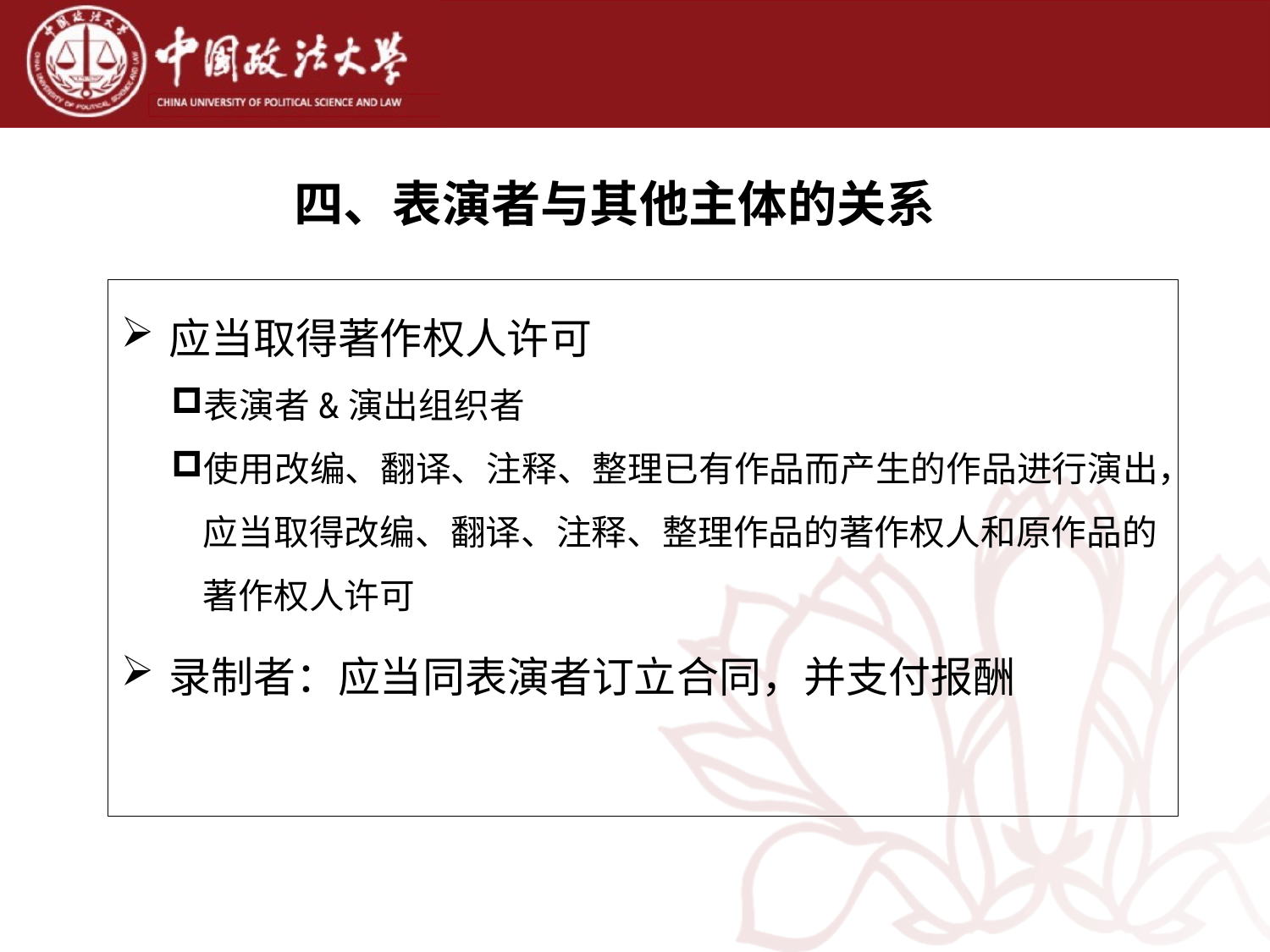

四、表演者与其他主体的关系
应当取得著作权人许可
表演者&演出组织者
使用改编、翻译、注释、整理已有作品而产生的作品进行演出，应当取得改编、翻译、注释、整理作品的著作权人和原作品的著作权人许可
录制者：应当同表演者订立合同，并支付报酬